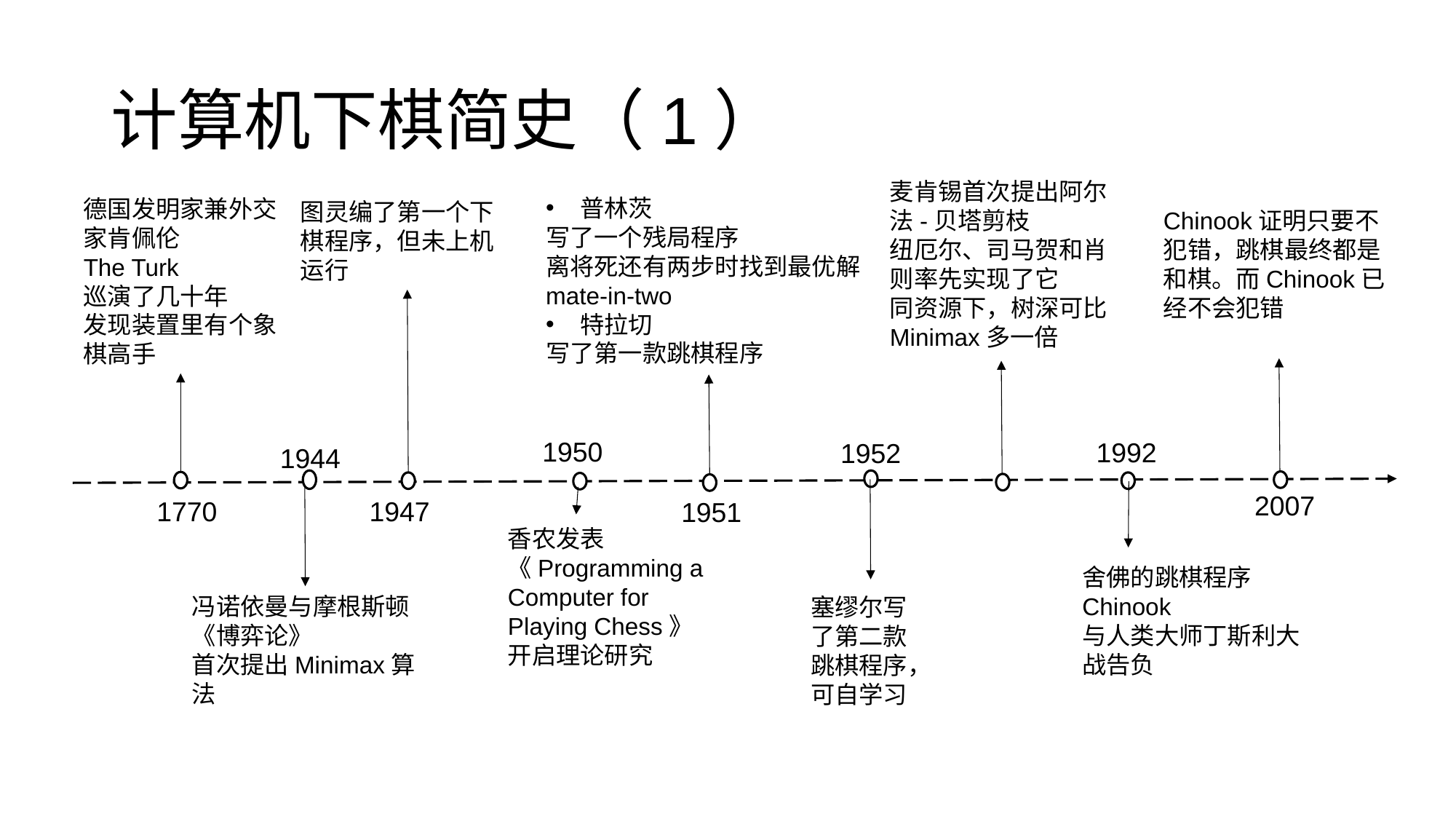

# 计算机下棋简史（1）
麦肯锡首次提出阿尔法-贝塔剪枝
纽厄尔、司马贺和肖则率先实现了它
同资源下，树深可比Minimax多一倍
普林茨
写了一个残局程序
离将死还有两步时找到最优解
mate-in-two
特拉切
写了第一款跳棋程序
德国发明家兼外交家肯佩伦
The Turk
巡演了几十年
发现装置里有个象棋高手
图灵编了第一个下棋程序，但未上机运行
Chinook证明只要不犯错，跳棋最终都是和棋。而Chinook已经不会犯错
1950
1992
1952
1944

2007
1770
1947
1951
香农发表
《Programming a Computer for Playing Chess》
开启理论研究
舍佛的跳棋程序
Chinook
与人类大师丁斯利大战告负
冯诺依曼与摩根斯顿
《博弈论》
首次提出Minimax算法
塞缪尔写了第二款跳棋程序，可自学习